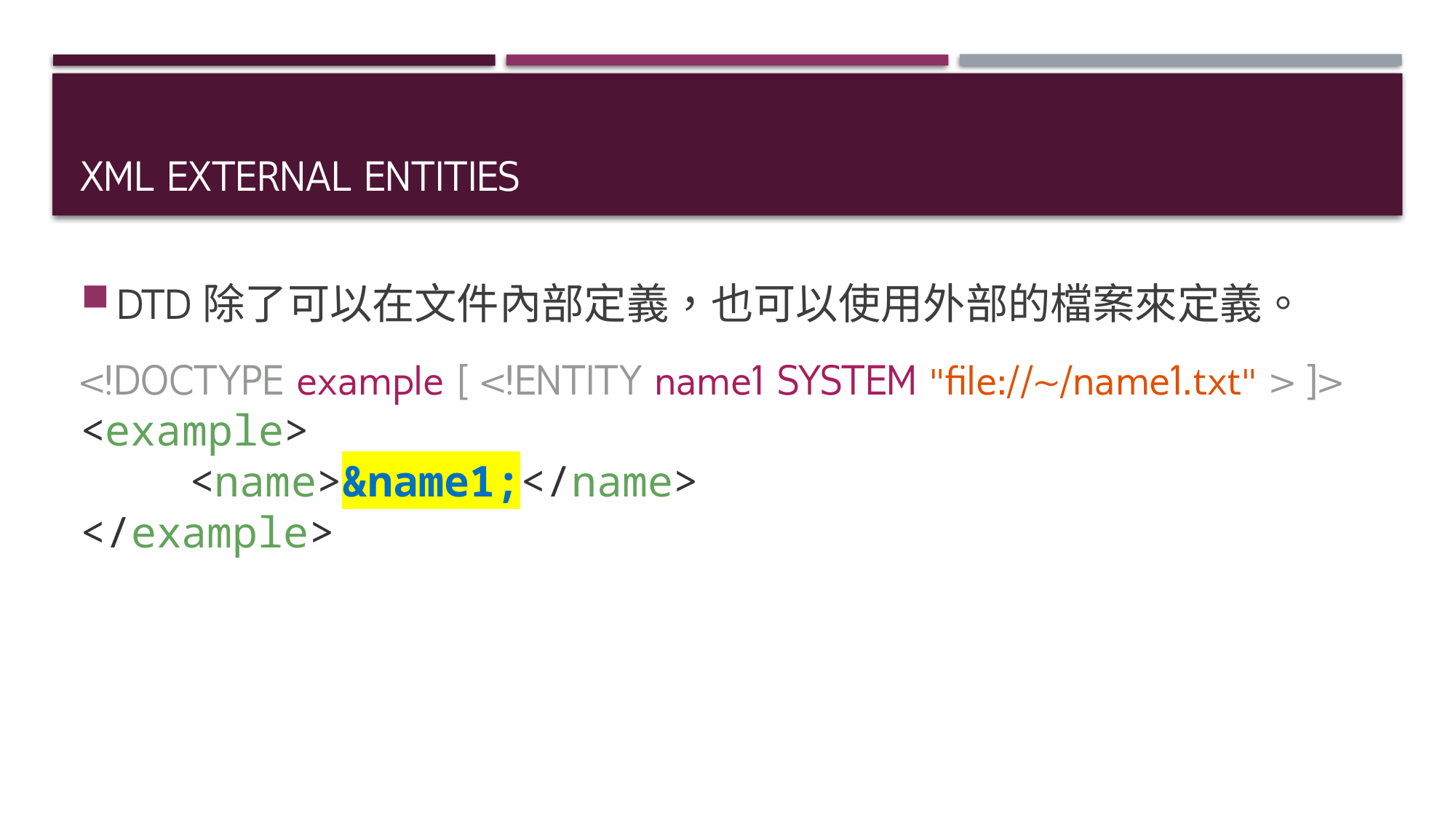

# XML external entities
DTD除了可以在文件內部定義，也可以使用外部的檔案來定義。
<!DOCTYPE example [ <!ENTITY name1 SYSTEM "file://~/name1.txt" > ]>
<example>
	<name>&name1;</name>
</example>